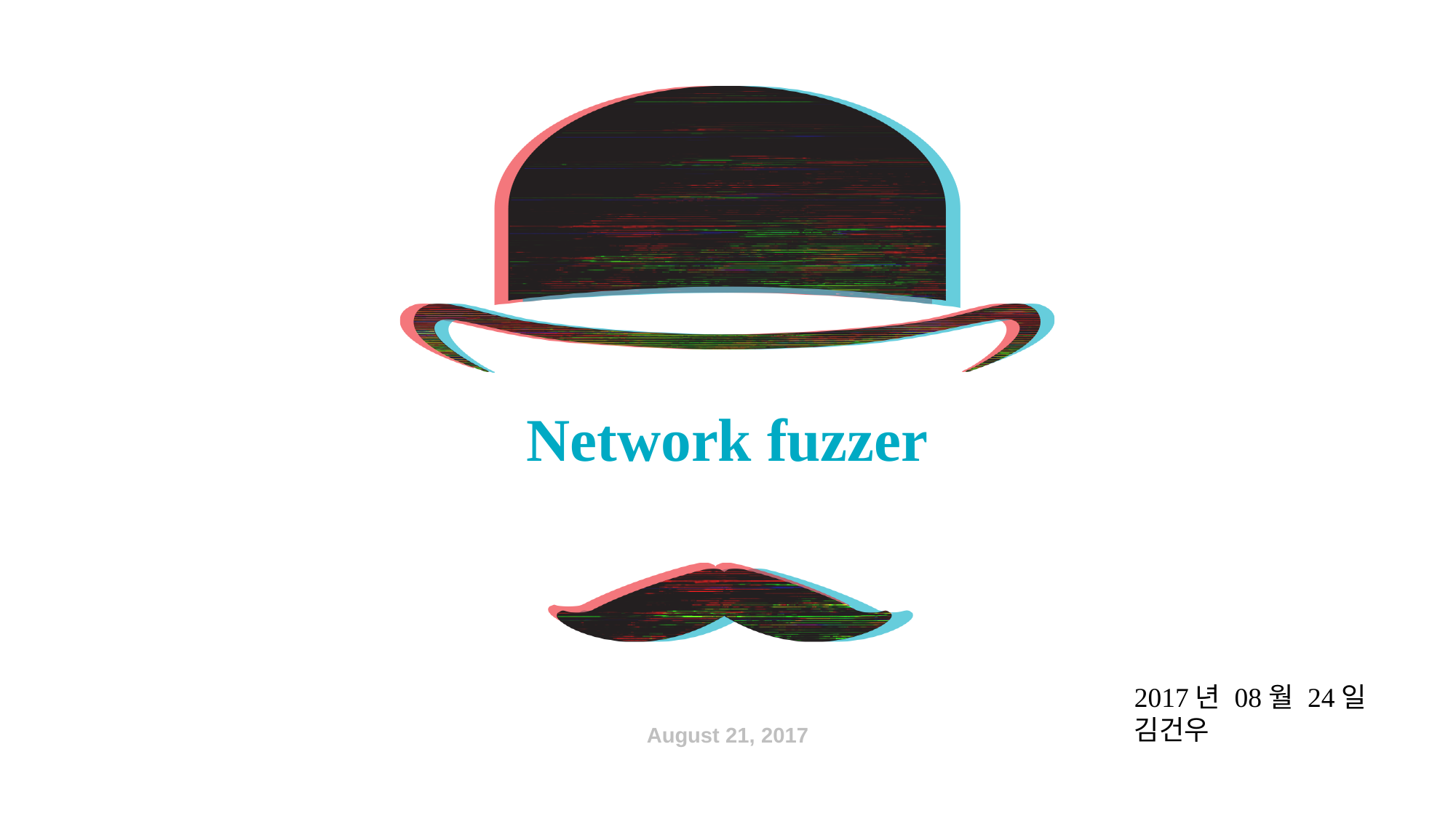

# Network fuzzer
2017년 08월 24일
김건우